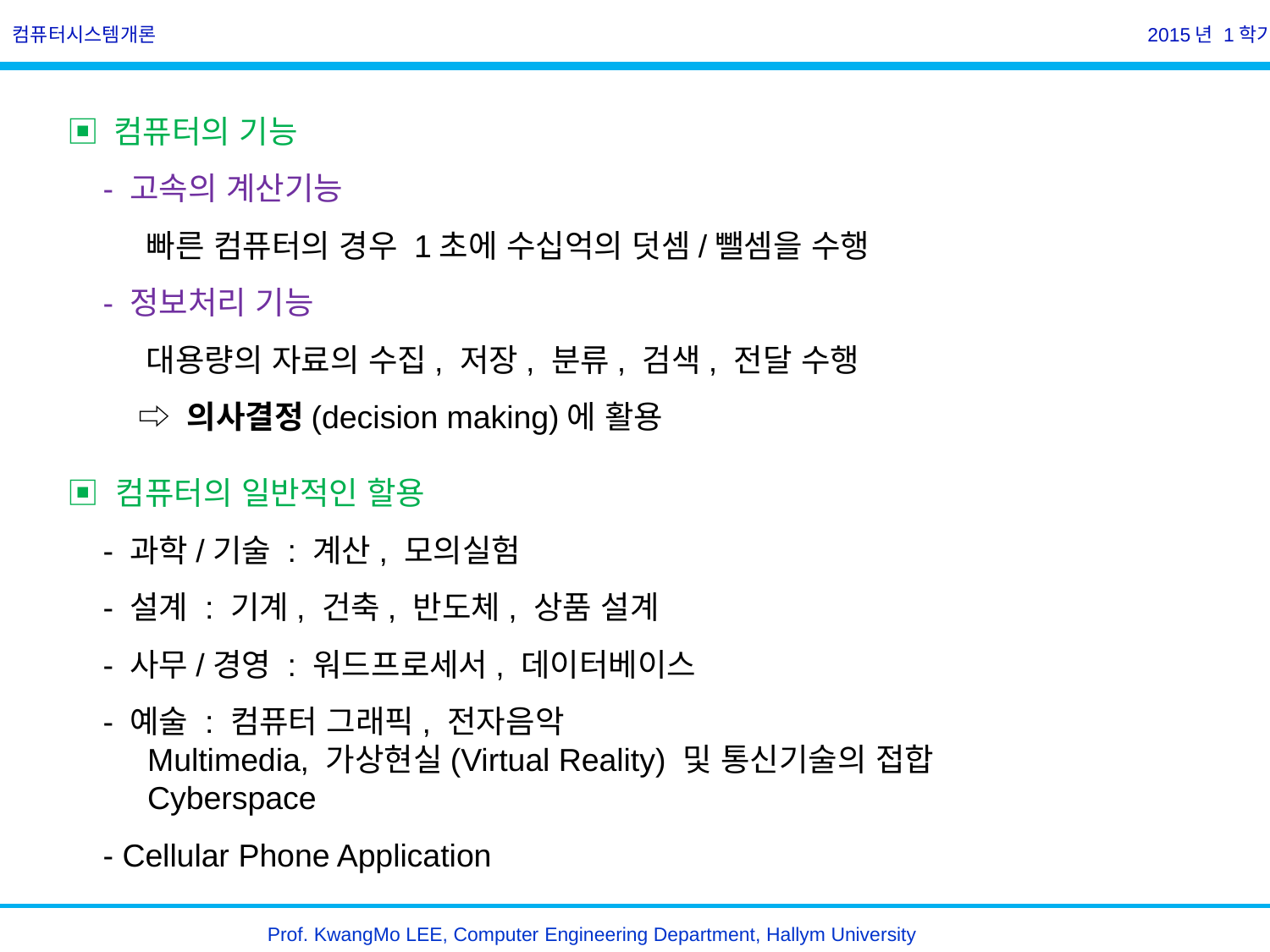

컴퓨터시스템개론
2015년 1학기
▣ 컴퓨터의 기능
    - 고속의 계산기능
        빠른 컴퓨터의 경우 1초에 수십억의 덧셈/뺄셈을 수행
    - 정보처리 기능
        대용량의 자료의 수집, 저장, 분류, 검색, 전달 수행
        ⇨ 의사결정(decision making)에 활용
▣ 컴퓨터의 일반적인 할용
    - 과학/기술 : 계산, 모의실험
    - 설계 : 기계, 건축, 반도체, 상품 설계
    - 사무/경영 : 워드프로세서, 데이터베이스
    - 예술 : 컴퓨터 그래픽, 전자음악
         Multimedia, 가상현실(Virtual Reality) 및 통신기술의 접합
         Cyberspace
    - Cellular Phone Application
Prof. KwangMo LEE, Computer Engineering Department, Hallym University